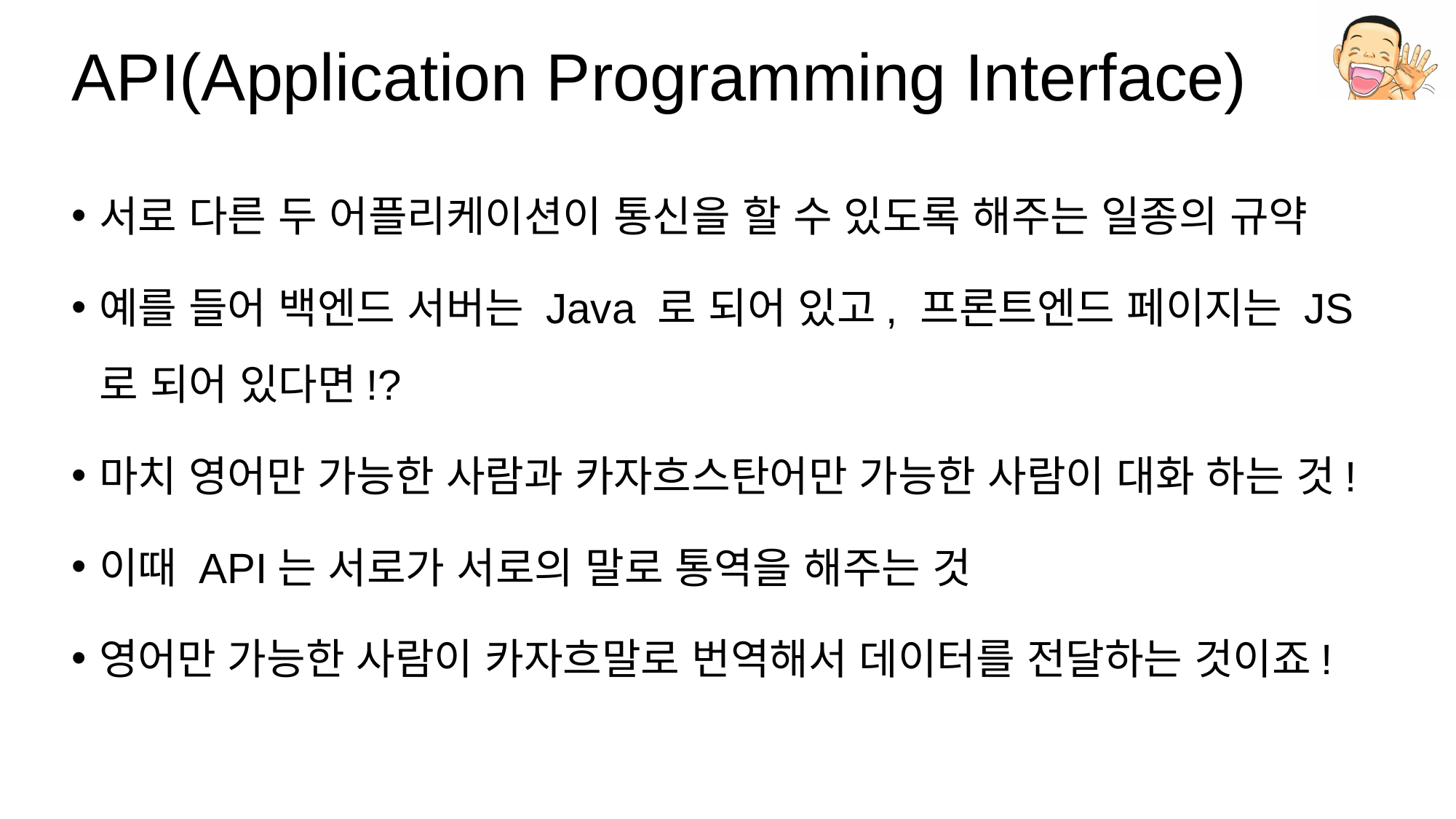

# API(Application Programming Interface)
서로 다른 두 어플리케이션이 통신을 할 수 있도록 해주는 일종의 규약
예를 들어 백엔드 서버는 Java 로 되어 있고, 프론트엔드 페이지는 JS 로 되어 있다면!?
마치 영어만 가능한 사람과 카자흐스탄어만 가능한 사람이 대화 하는 것!
이때 API는 서로가 서로의 말로 통역을 해주는 것
영어만 가능한 사람이 카자흐말로 번역해서 데이터를 전달하는 것이죠!